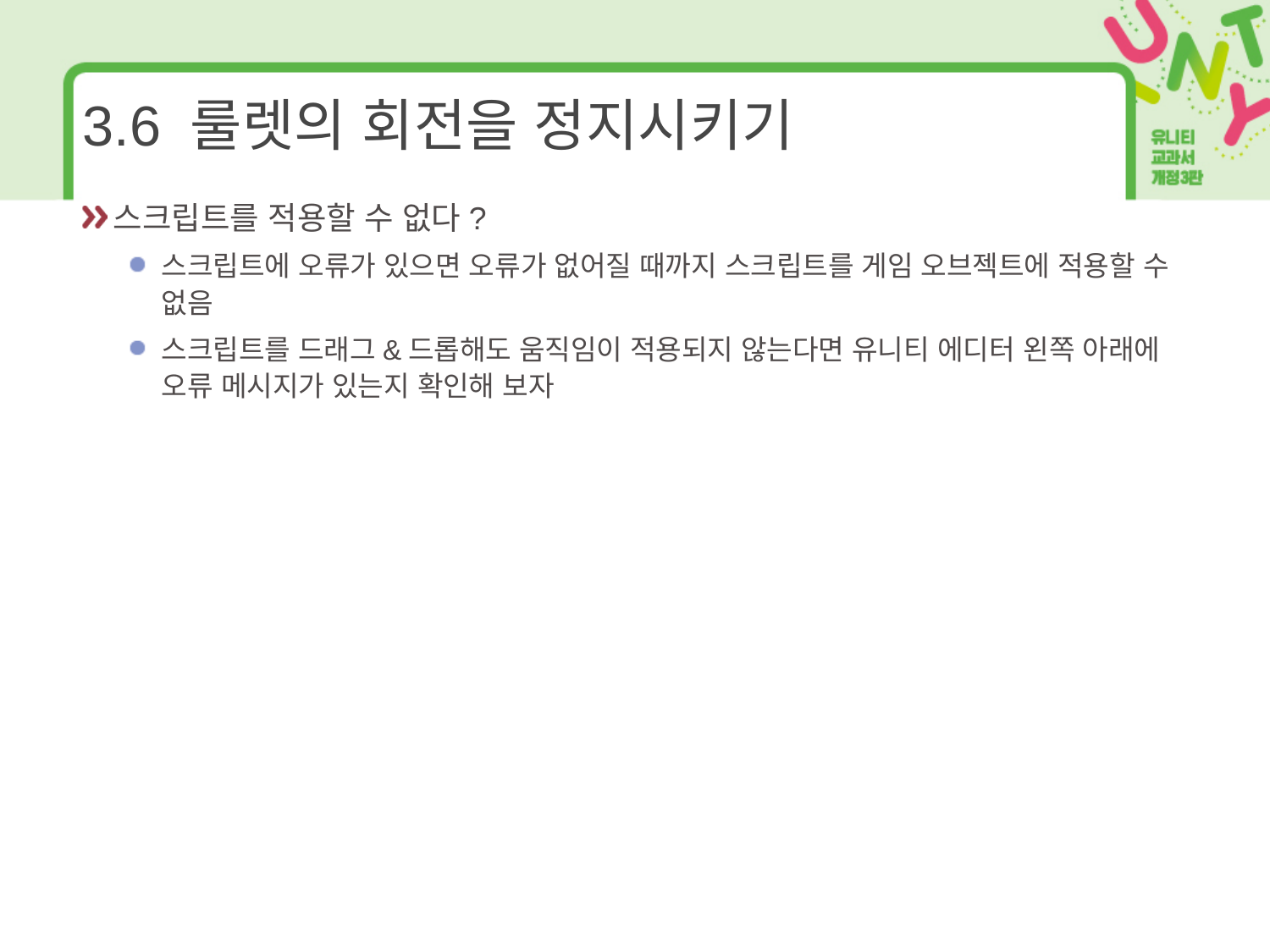

# 3.6 룰렛의 회전을 정지시키기
스크립트를 적용할 수 없다?
스크립트에 오류가 있으면 오류가 없어질 때까지 스크립트를 게임 오브젝트에 적용할 수 없음
스크립트를 드래그&드롭해도 움직임이 적용되지 않는다면 유니티 에디터 왼쪽 아래에 오류 메시지가 있는지 확인해 보자